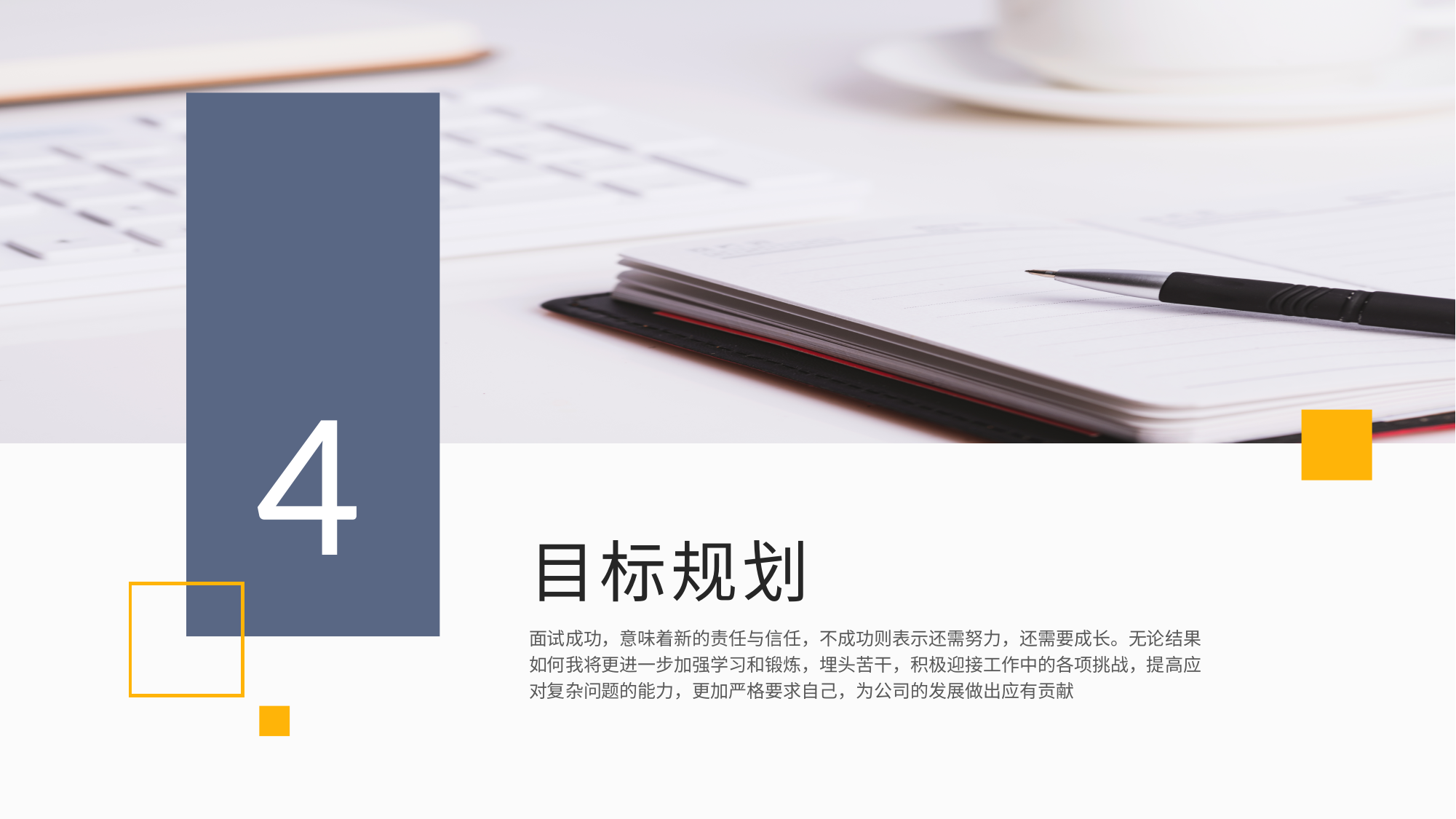

4

目标规划

面试成功，意味着新的责任与信任，不成功则表示还需努力，还需要成长。无论结果如何我将更进一步加强学习和锻炼，埋头苦干，积极迎接工作中的各项挑战，提高应对复杂问题的能力，更加严格要求自己，为公司的发展做出应有贡献